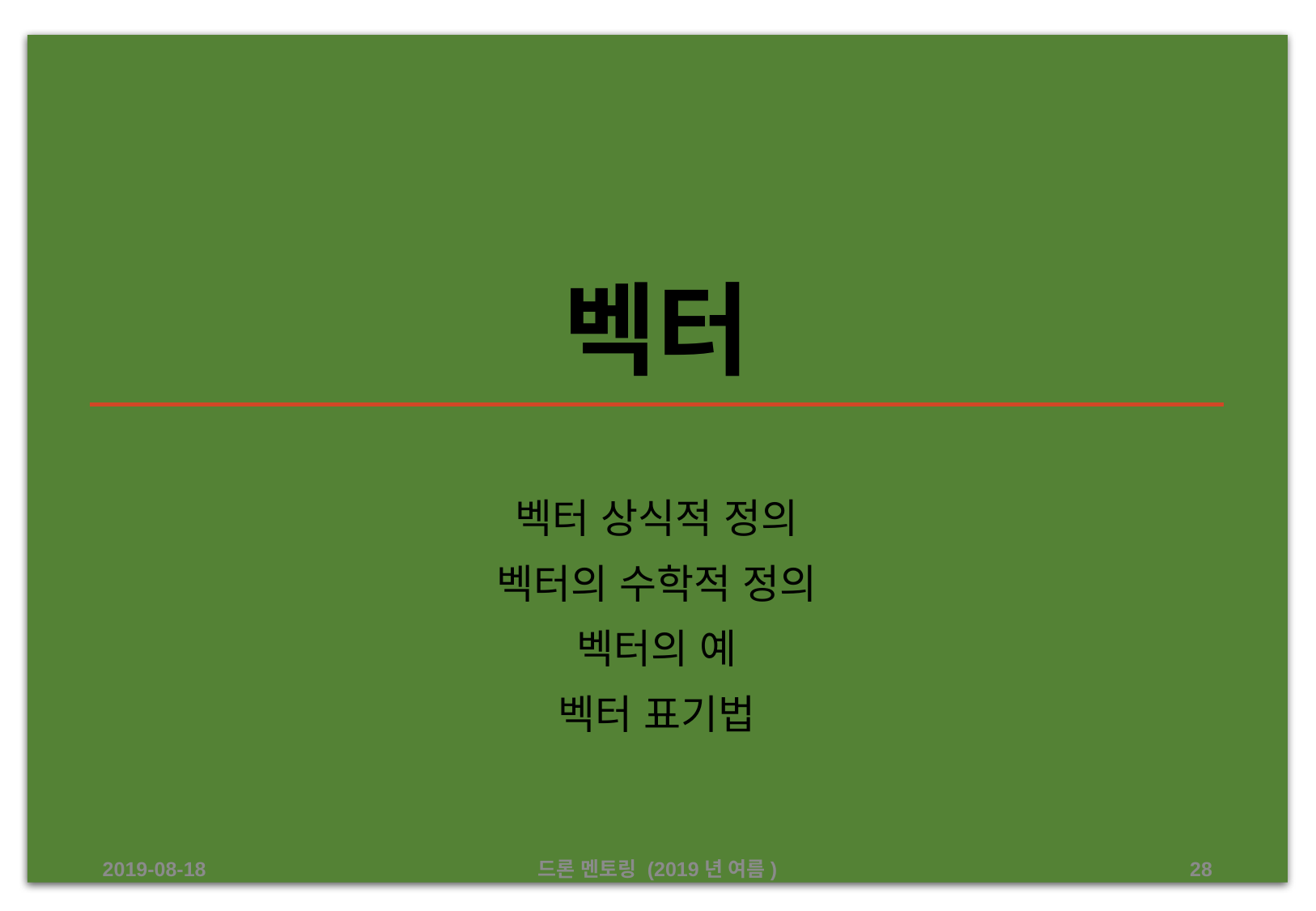

# 벡터
벡터 상식적 정의
벡터의 수학적 정의
벡터의 예
벡터 표기법
2019-08-18
드론 멘토링 (2019년 여름)
28